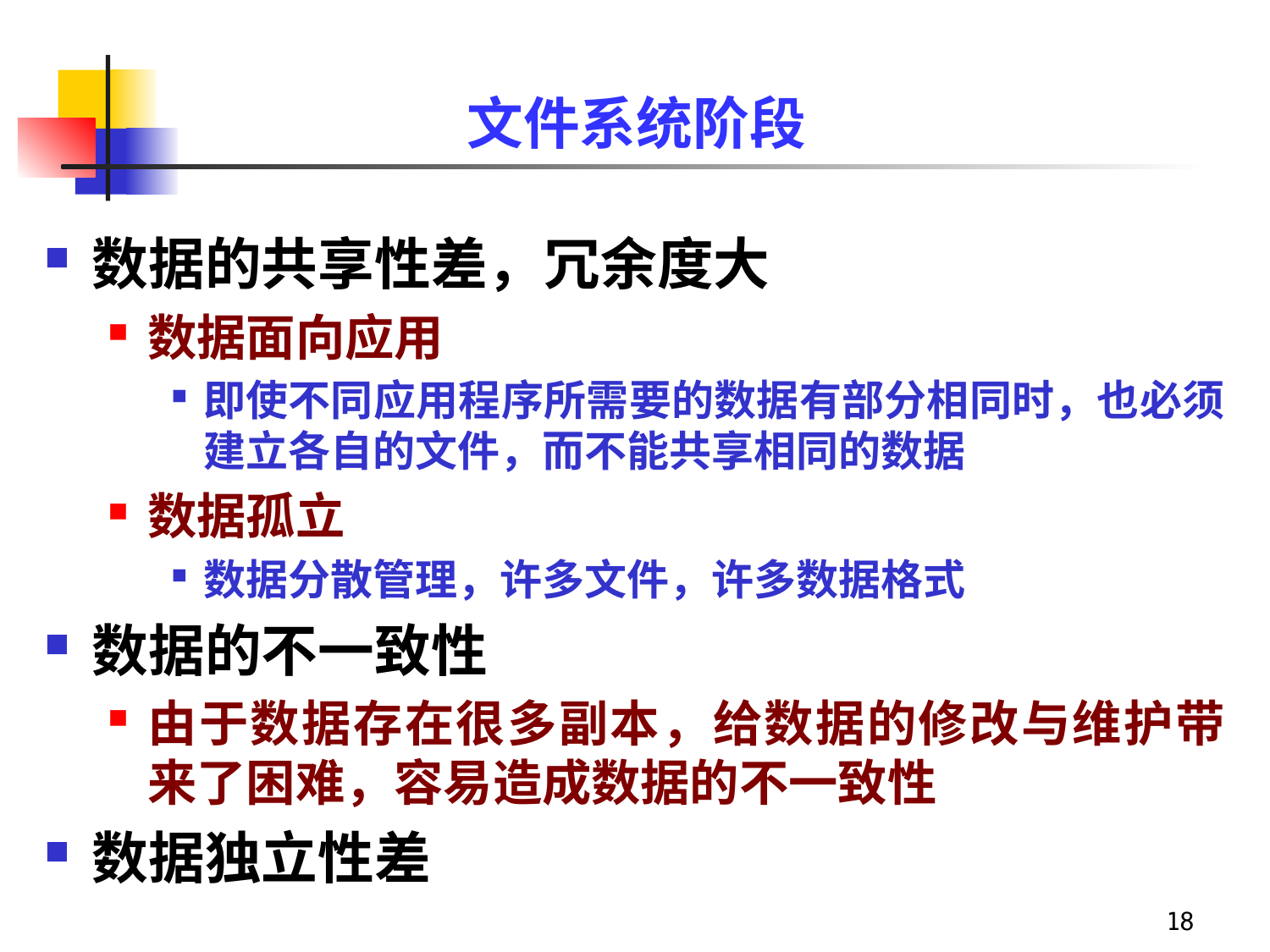

# 文件系统阶段
数据的共享性差，冗余度大
数据面向应用
即使不同应用程序所需要的数据有部分相同时，也必须建立各自的文件，而不能共享相同的数据
数据孤立
数据分散管理，许多文件，许多数据格式
数据的不一致性
由于数据存在很多副本，给数据的修改与维护带来了困难，容易造成数据的不一致性
数据独立性差
18